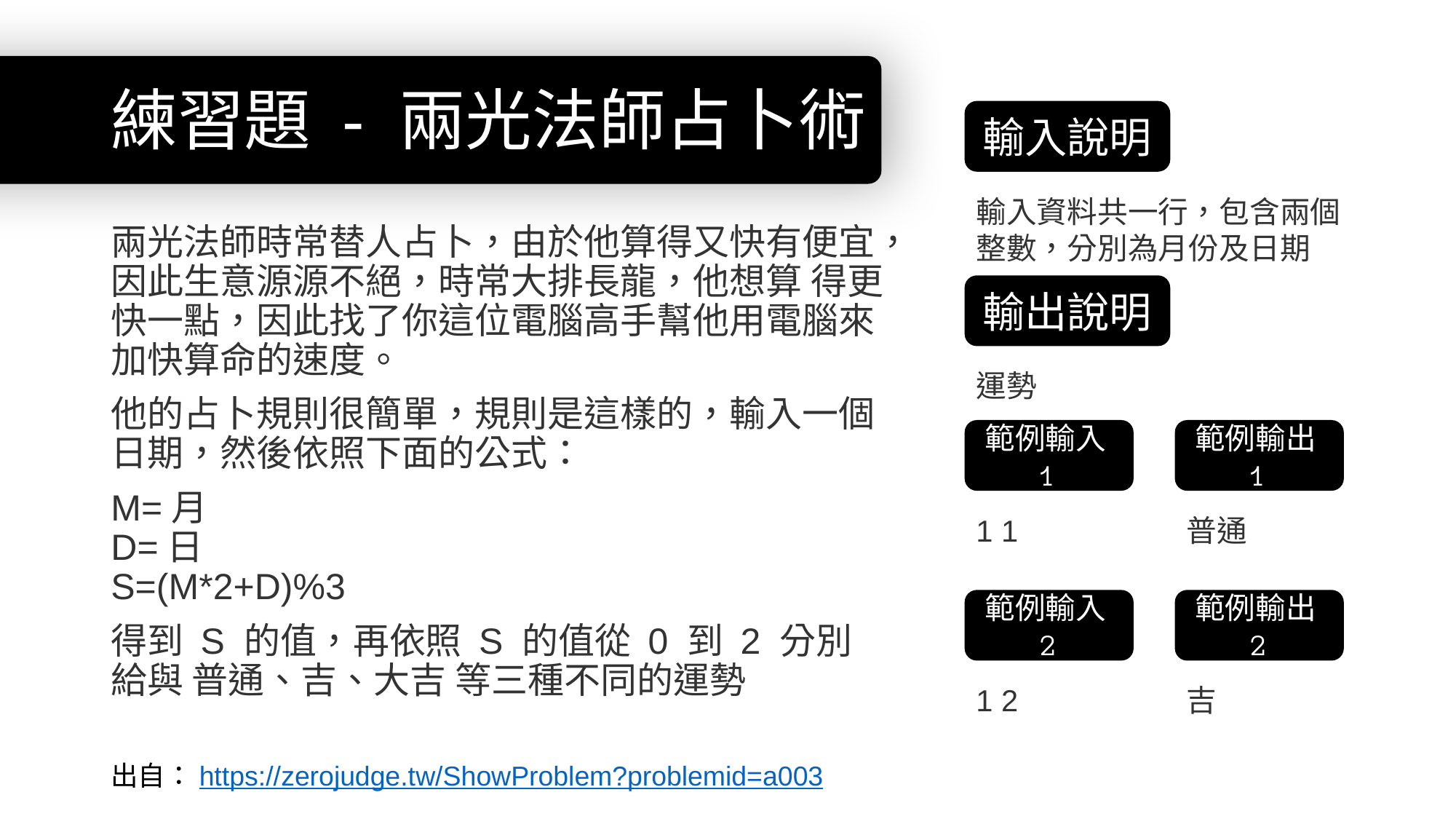

# 練習題 - 兩光法師占卜術

輸入說明
輸入資料共一行，包含兩個整數，分別為月份及日期
兩光法師時常替人占卜，由於他算得又快有便宜，因此生意源源不絕，時常大排長龍，他想算 得更快一點，因此找了你這位電腦高手幫他用電腦來加快算命的速度。
他的占卜規則很簡單，規則是這樣的，輸入一個日期，然後依照下面的公式：
M=月
D=日
S=(M*2+D)%3
得到 S 的值，再依照 S 的值從 0 到 2 分別給與 普通、吉、大吉 等三種不同的運勢
輸出說明
運勢
範例輸入1
範例輸出1
1 1
普通
範例輸入2
範例輸出2
1 2
吉
出自：https://zerojudge.tw/ShowProblem?problemid=a003